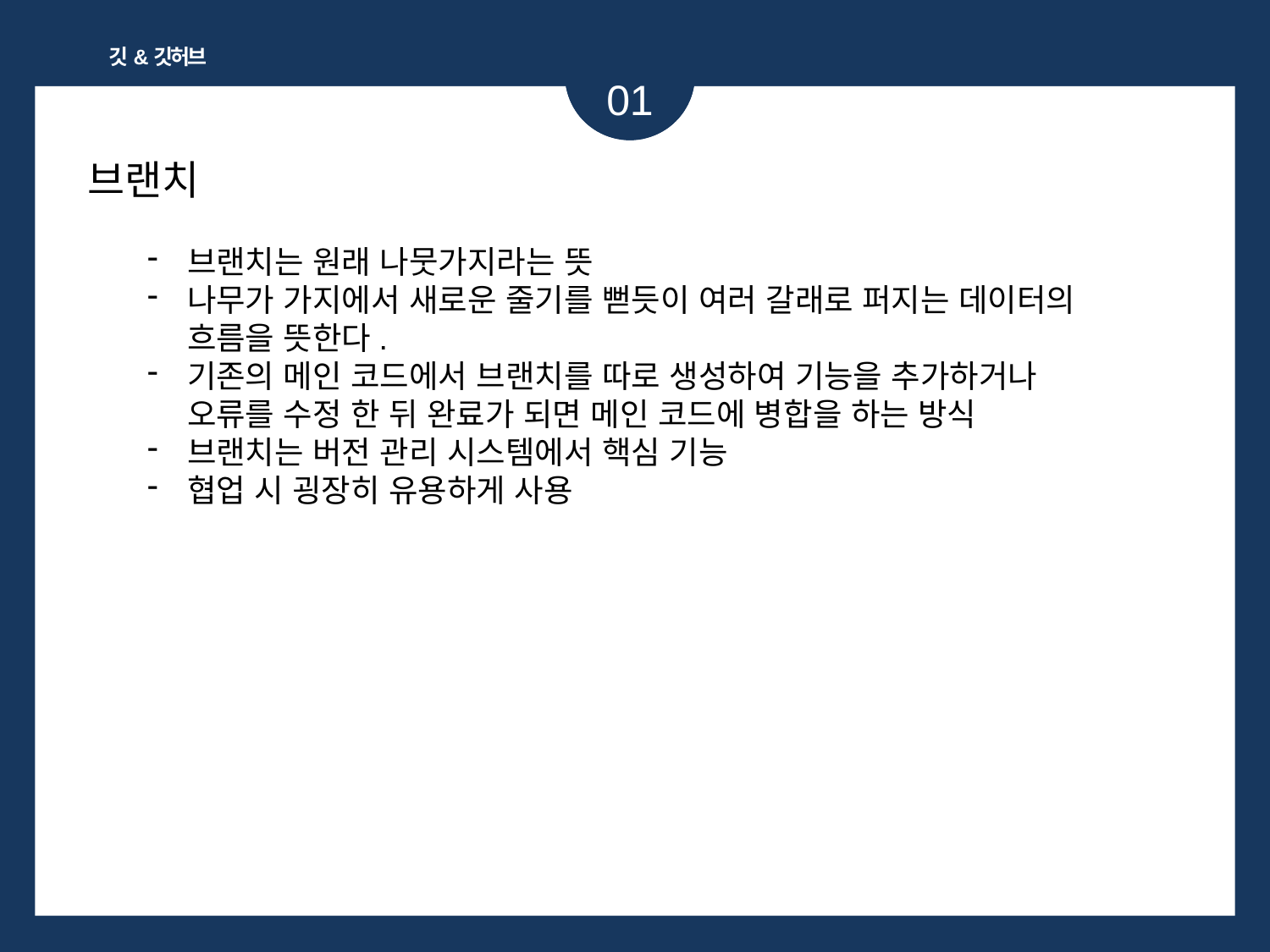

깃&깃허브
01
브랜치
브랜치는 원래 나뭇가지라는 뜻
나무가 가지에서 새로운 줄기를 뻗듯이 여러 갈래로 퍼지는 데이터의 흐름을 뜻한다.
기존의 메인 코드에서 브랜치를 따로 생성하여 기능을 추가하거나 오류를 수정 한 뒤 완료가 되면 메인 코드에 병합을 하는 방식
브랜치는 버전 관리 시스템에서 핵심 기능
협업 시 굉장히 유용하게 사용